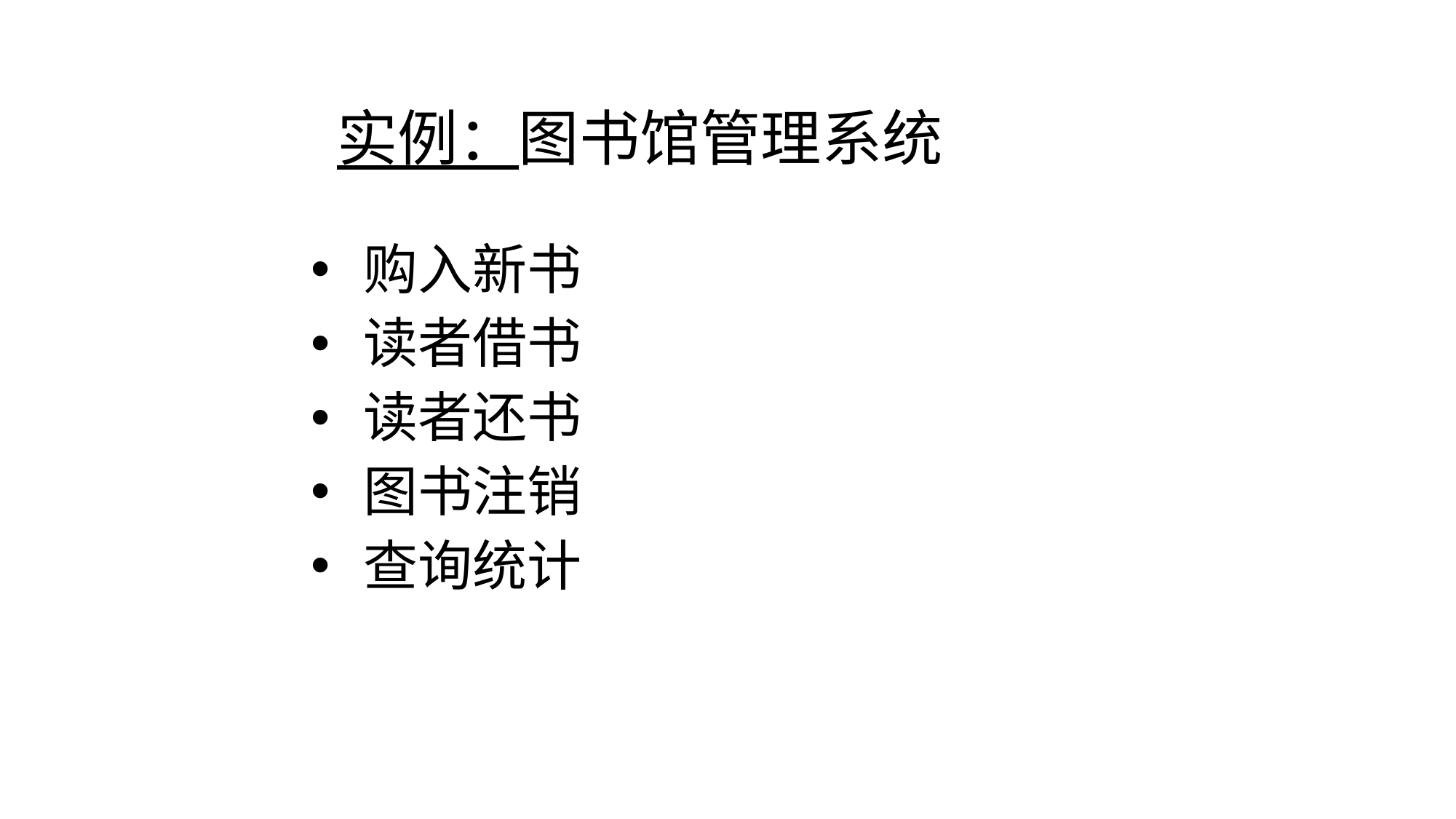

# 实例：图书馆管理系统
 购入新书
 读者借书
 读者还书
 图书注销
 查询统计